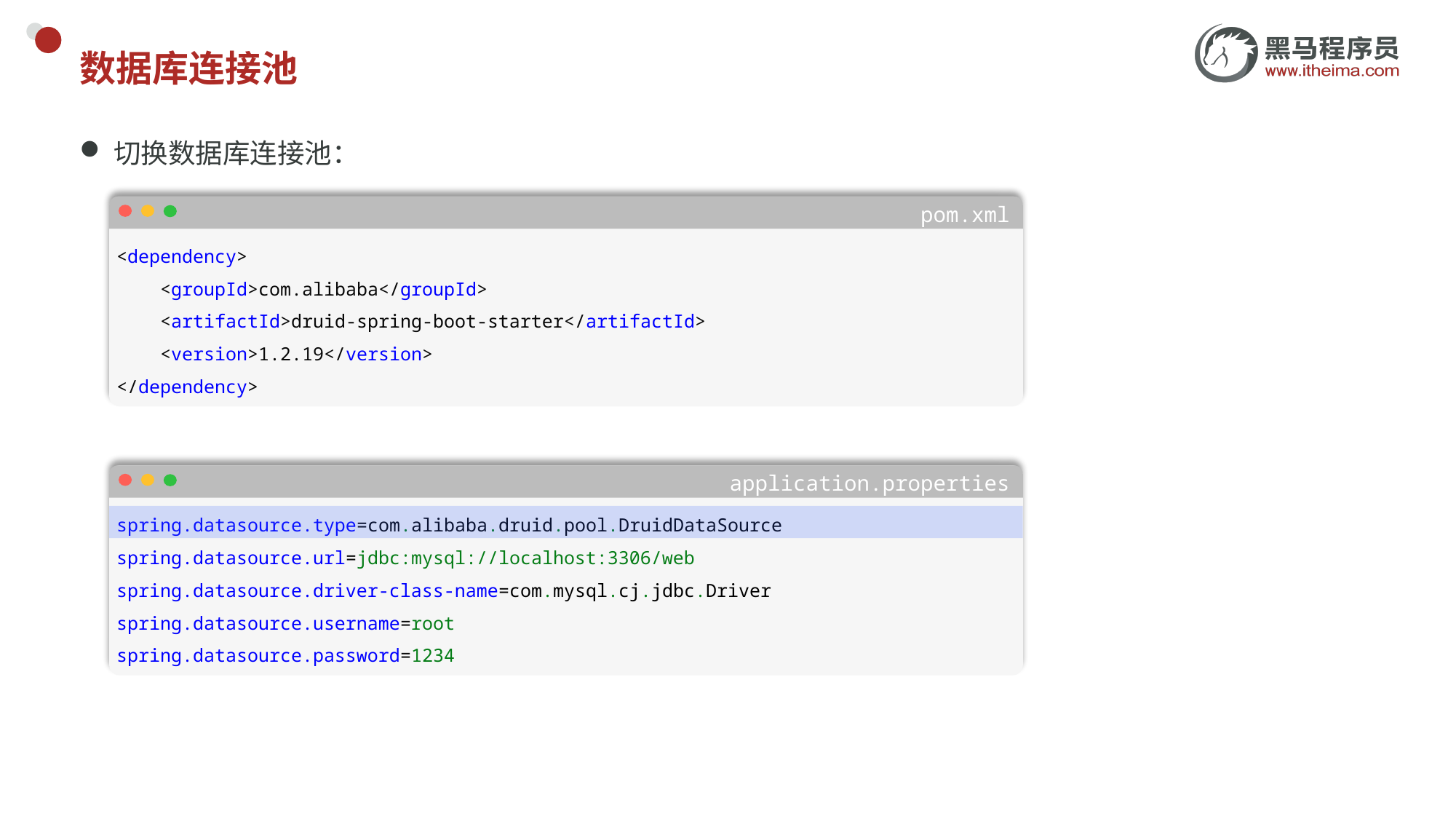

# 数据库连接池
切换数据库连接池：
pom.xml
<dependency>
    <groupId>com.alibaba</groupId>
    <artifactId>druid-spring-boot-starter</artifactId>
    <version>1.2.19</version>
</dependency>

application.properties
spring.datasource.type=com.alibaba.druid.pool.DruidDataSource
spring.datasource.url=jdbc:mysql://localhost:3306/web
spring.datasource.driver-class-name=com.mysql.cj.jdbc.Driver
spring.datasource.username=root
spring.datasource.password=1234